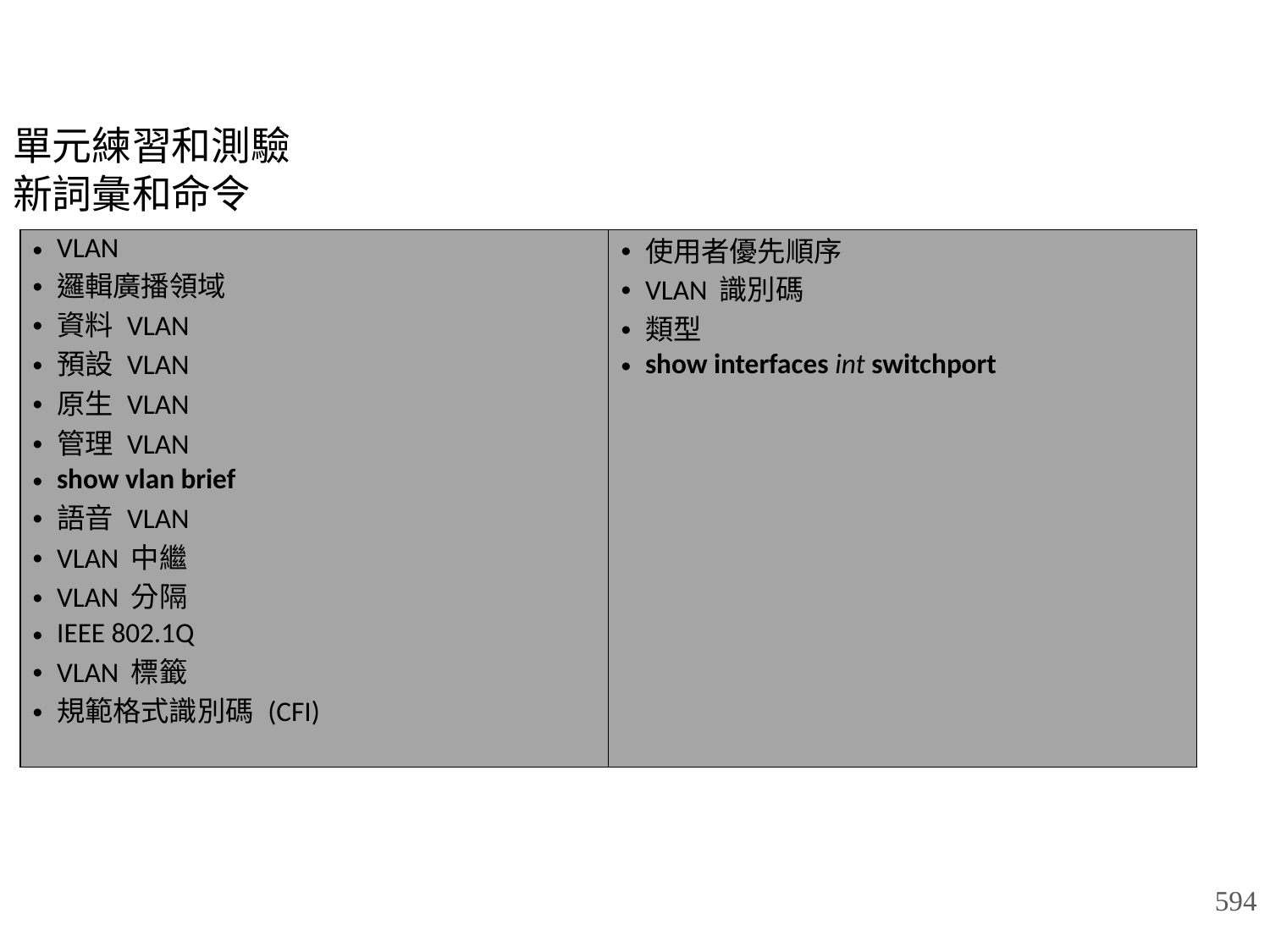

# 單元練習和測驗 新詞彙和命令
| VLAN 邏輯廣播領域 資料 VLAN 預設 VLAN 原生 VLAN 管理 VLAN show vlan brief 語音 VLAN VLAN 中繼 VLAN 分隔 IEEE 802.1Q VLAN 標籤 規範格式識別碼 (CFI) | 使用者優先順序 VLAN 識別碼 類型 show interfaces int switchport |
| --- | --- |
594